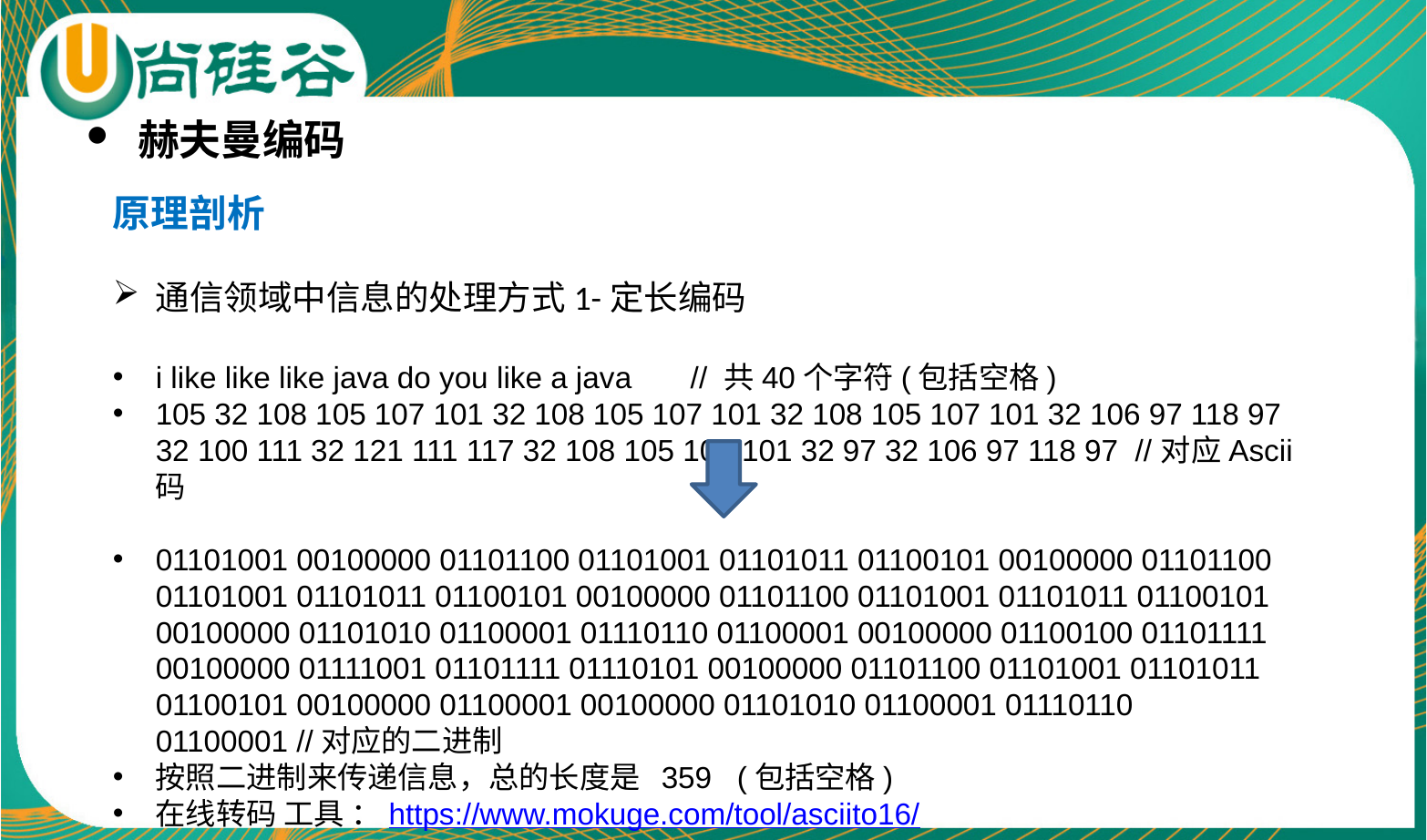

赫夫曼编码
原理剖析

通信领域中信息的处理方式1-定长编码

i like like like java do you like a java       // 共40个字符(包括空格)
105 32 108 105 107 101 32 108 105 107 101 32 108 105 107 101 32 106 97 118 97 32 100 111 32 121 111 117 32 108 105 107 101 32 97 32 106 97 118 97  //对应Ascii码

01101001 00100000 01101100 01101001 01101011 01100101 00100000 01101100 01101001 01101011 01100101 00100000 01101100 01101001 01101011 01100101 00100000 01101010 01100001 01110110 01100001 00100000 01100100 01101111 00100000 01111001 01101111 01110101 00100000 01101100 01101001 01101011 01100101 00100000 01100001 00100000 01101010 01100001 01110110 01100001 //对应的二进制
按照二进制来传递信息，总的长度是  359   (包括空格)
在线转码 工具 ：https://www.mokuge.com/tool/asciito16/